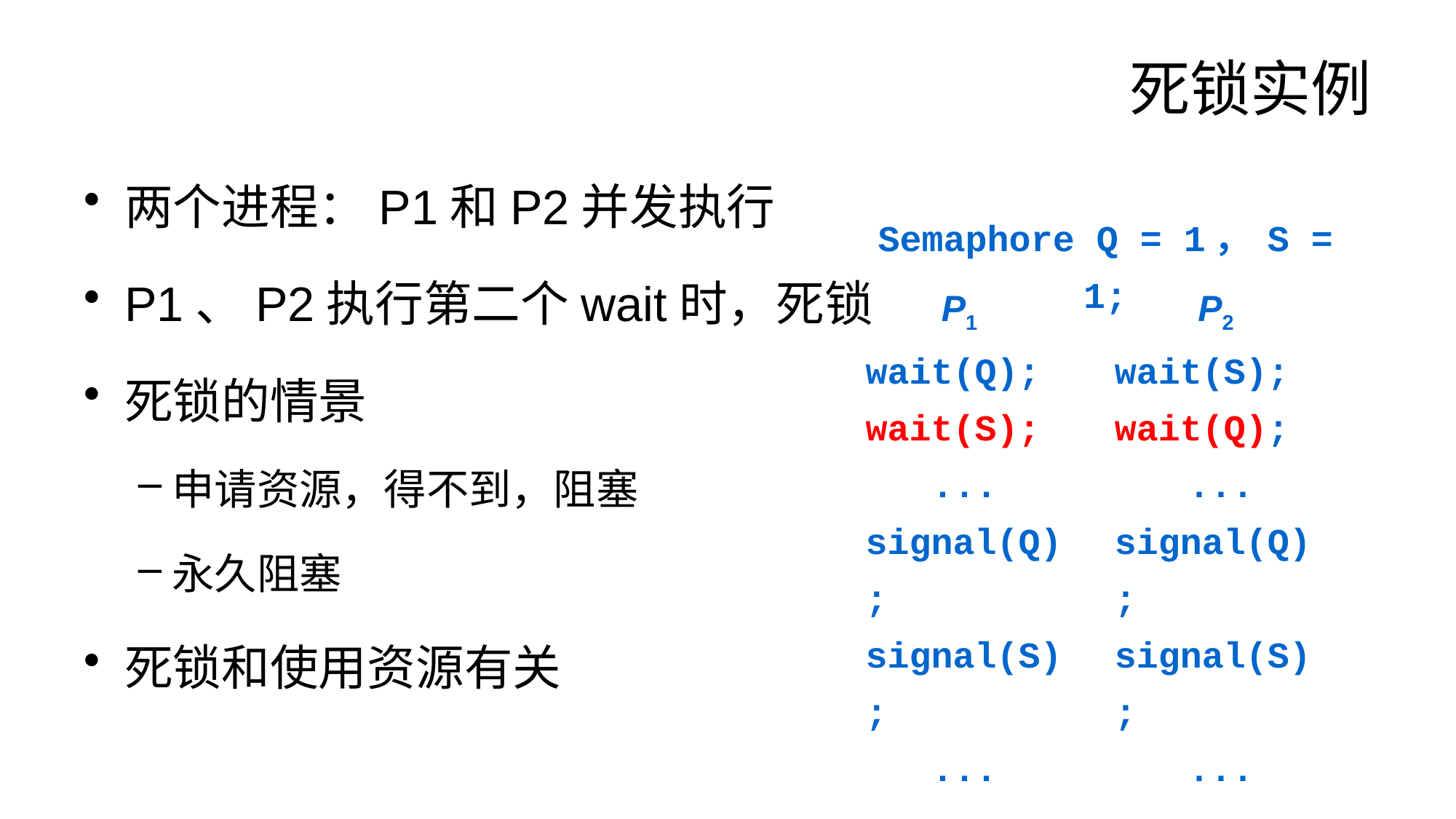

# 死锁实例
两个进程：P1和P2并发执行
P1、P2执行第二个wait时，死锁
死锁的情景
申请资源，得不到，阻塞
永久阻塞
死锁和使用资源有关
Semaphore Q = 1， S = 1;
P1
wait(Q);
wait(S);
...
signal(Q);
signal(S);
...
P2
wait(S);
wait(Q);
...
signal(Q);
signal(S);
...